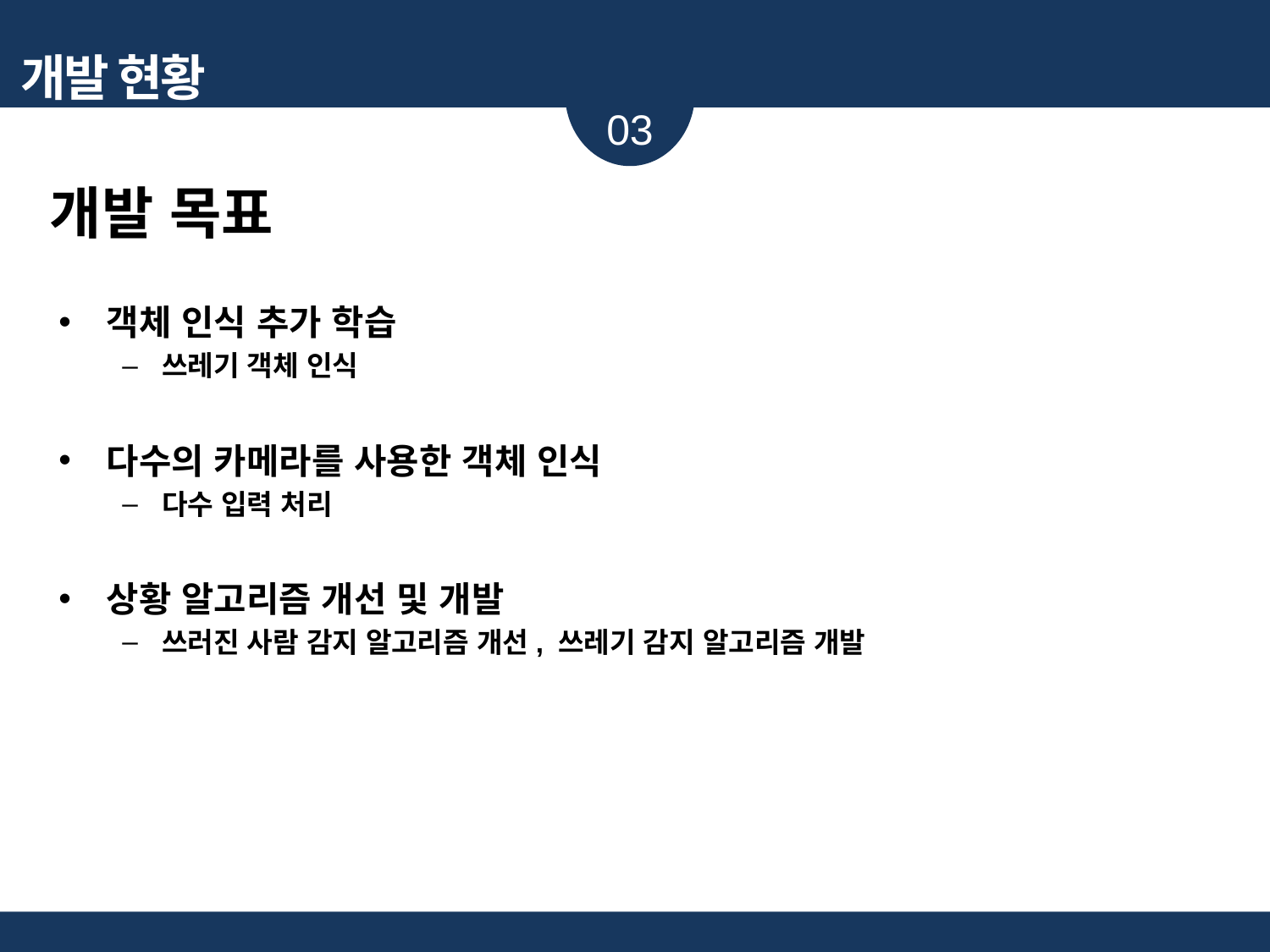

개발 현황
03

개발 목표
객체 인식 추가 학습
쓰레기 객체 인식

다수의 카메라를 사용한 객체 인식
다수 입력 처리

상황 알고리즘 개선 및 개발
쓰러진 사람 감지 알고리즘 개선, 쓰레기 감지 알고리즘 개발